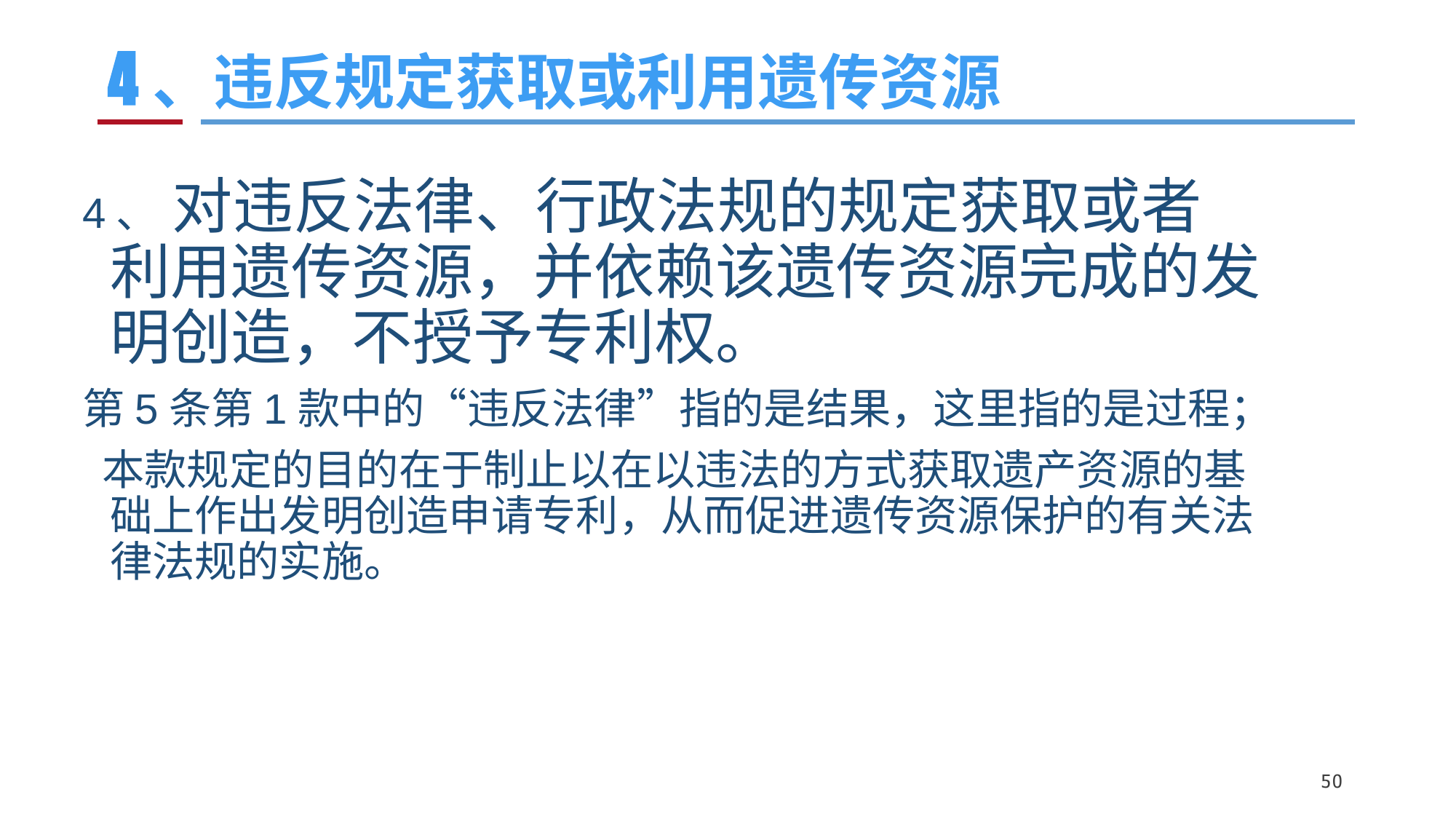

# 4、违反规定获取或利用遗传资源
4、 对违反法律、行政法规的规定获取或者利用遗传资源，并依赖该遗传资源完成的发明创造，不授予专利权。
第5条第1款中的“违反法律”指的是结果，这里指的是过程；
 本款规定的目的在于制止以在以违法的方式获取遗产资源的基础上作出发明创造申请专利，从而促进遗传资源保护的有关法律法规的实施。

50